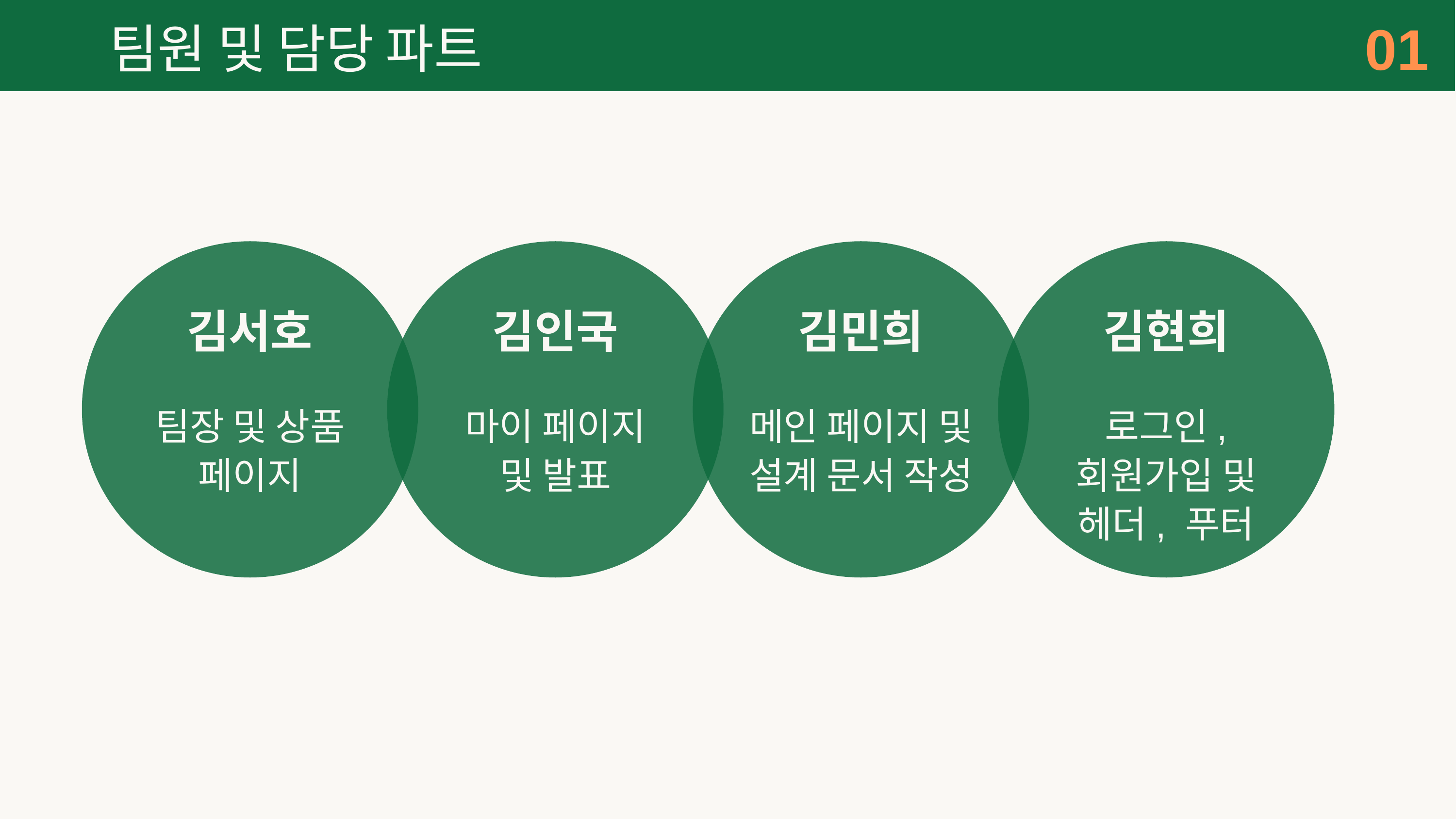

팀원 및 담당 파트
01

김서호
김인국
김민희
김현희
팀장 및 상품 페이지
마이 페이지 및 발표
메인 페이지 및 설계 문서 작성
로그인, 회원가입 및 헤더, 푸터